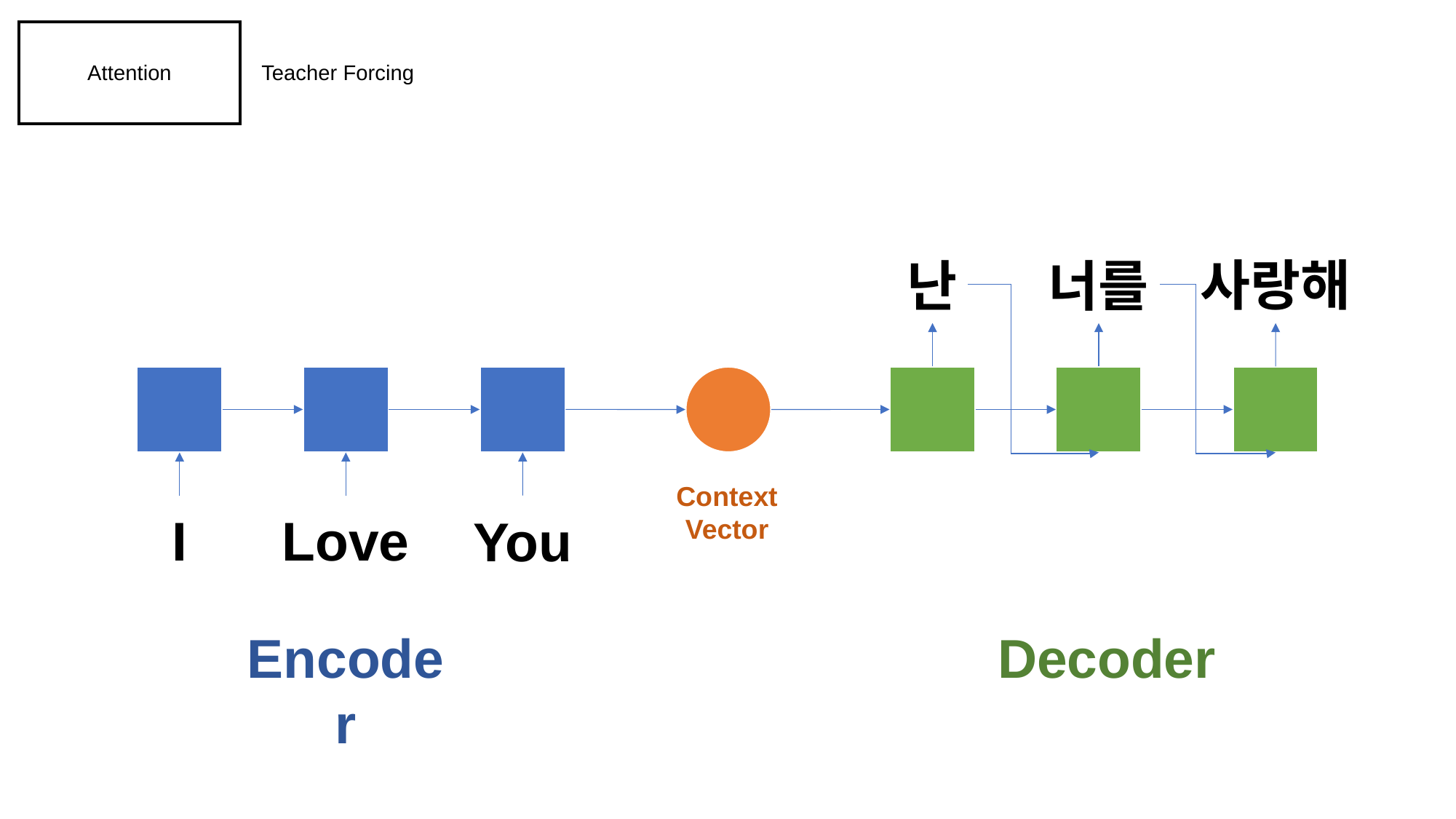

Attention
 Teacher Forcing
사랑해
너를
난

Context
Vector
I
Love
You
Encoder
Decoder